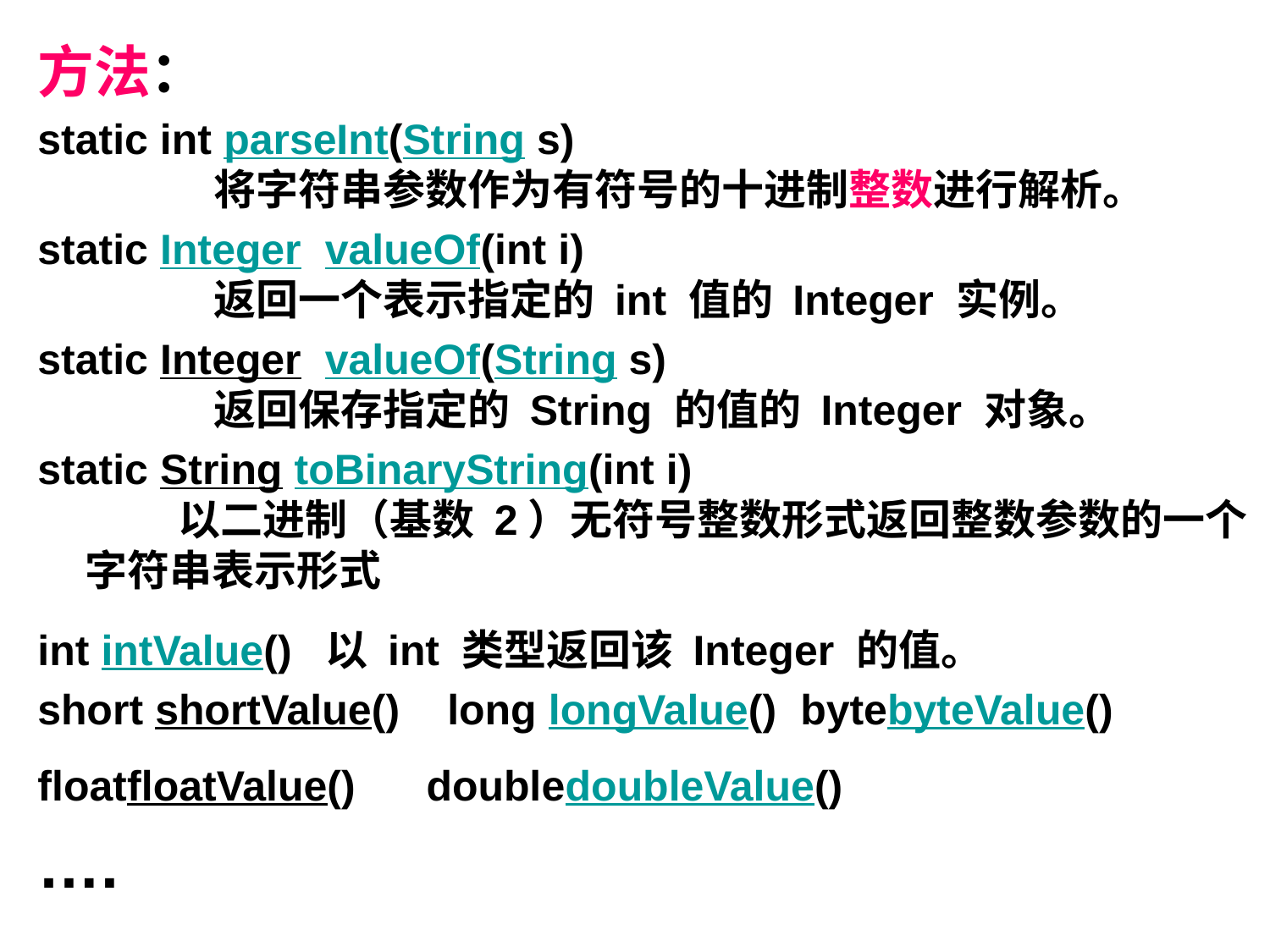

方法：
static int parseInt(String s)
          将字符串参数作为有符号的十进制整数进行解析。
static Integer  valueOf(int i)
          返回一个表示指定的 int 值的 Integer 实例。
static Integer  valueOf(String s)
          返回保存指定的 String 的值的 Integer 对象。
static String toBinaryString(int i)
       以二进制（基数 2）无符号整数形式返回整数参数的一个字符串表示形式

int intValue()  以 int 类型返回该 Integer 的值。
short shortValue()    long longValue()  bytebyteValue()
floatfloatValue()      doubledoubleValue()
….